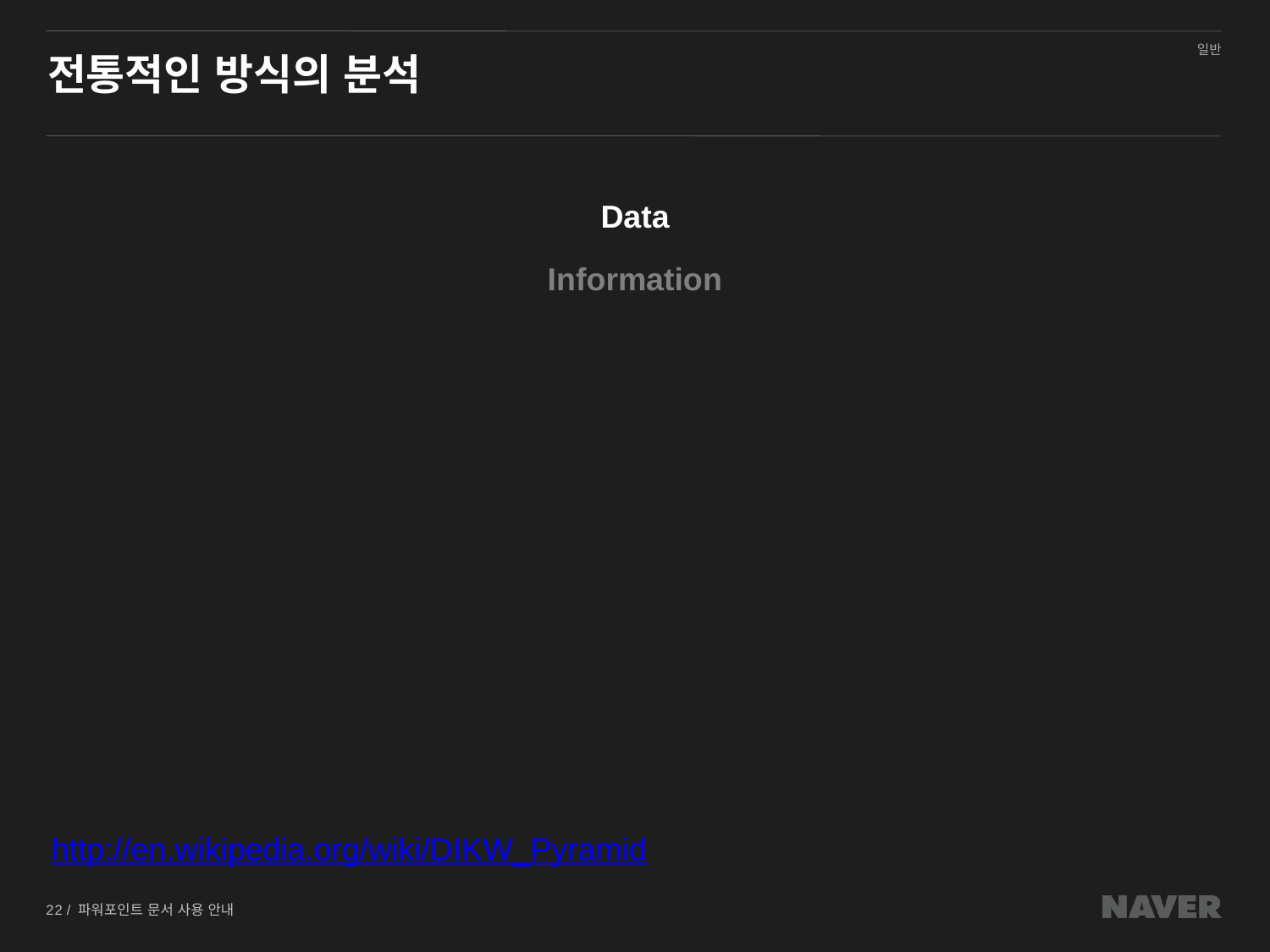

# 전통적인 방식의 분석

Data
Information

http://en.wikipedia.org/wiki/DIKW_Pyramid